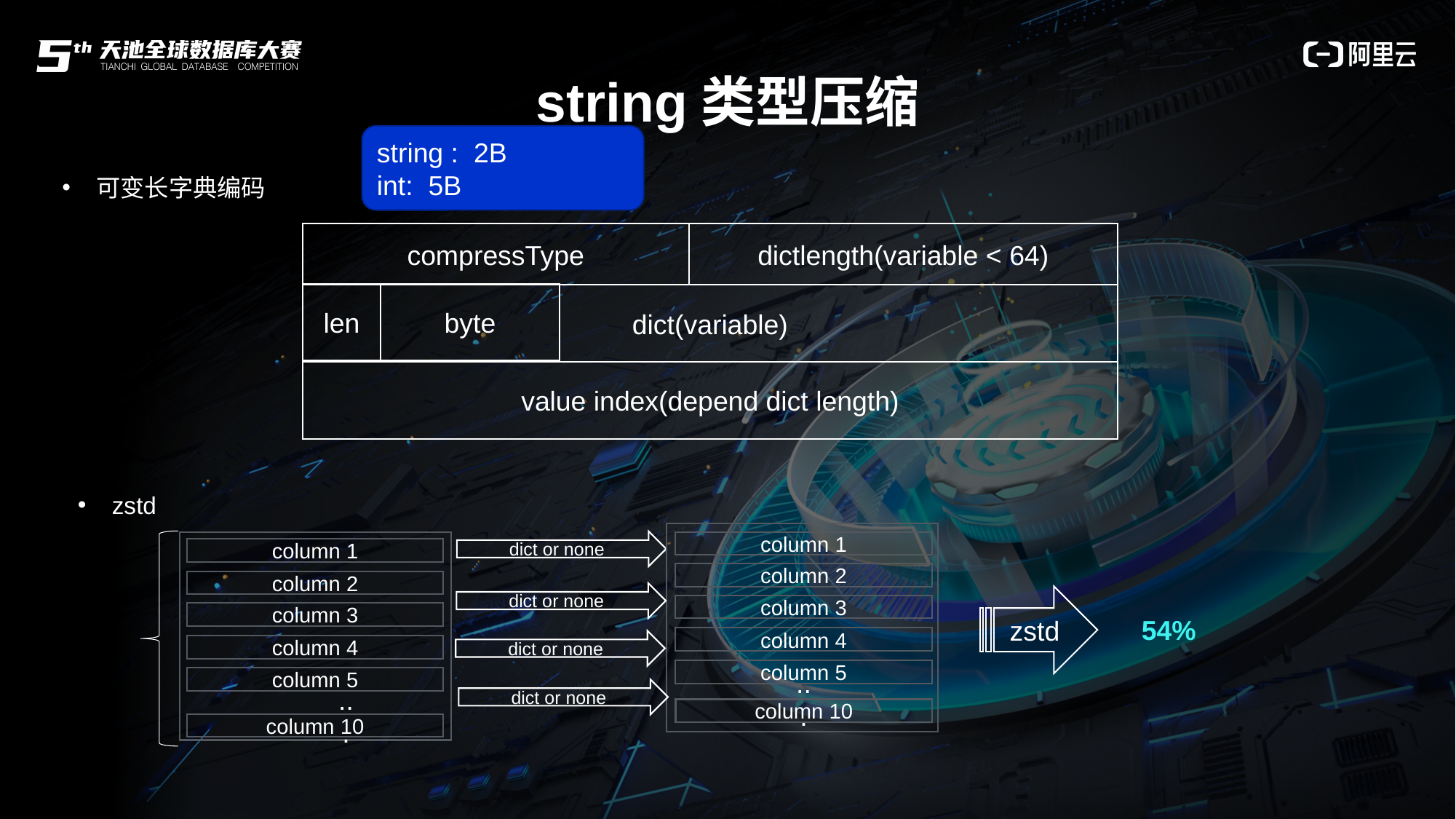

string类型压缩
string :  2B
int:  5B
可变长字典编码

compressType
dictlength(variable < 64)
len
byte
dict(variable)
value index(depend dict length)
zstd

dict or none
column 1

column 1
column 2
column 2
dict or none
zstd
column 3
column 3
54%
column 4
dict or none
column 4
column 5
...
column 5
...
dict or none
column 10
column 10